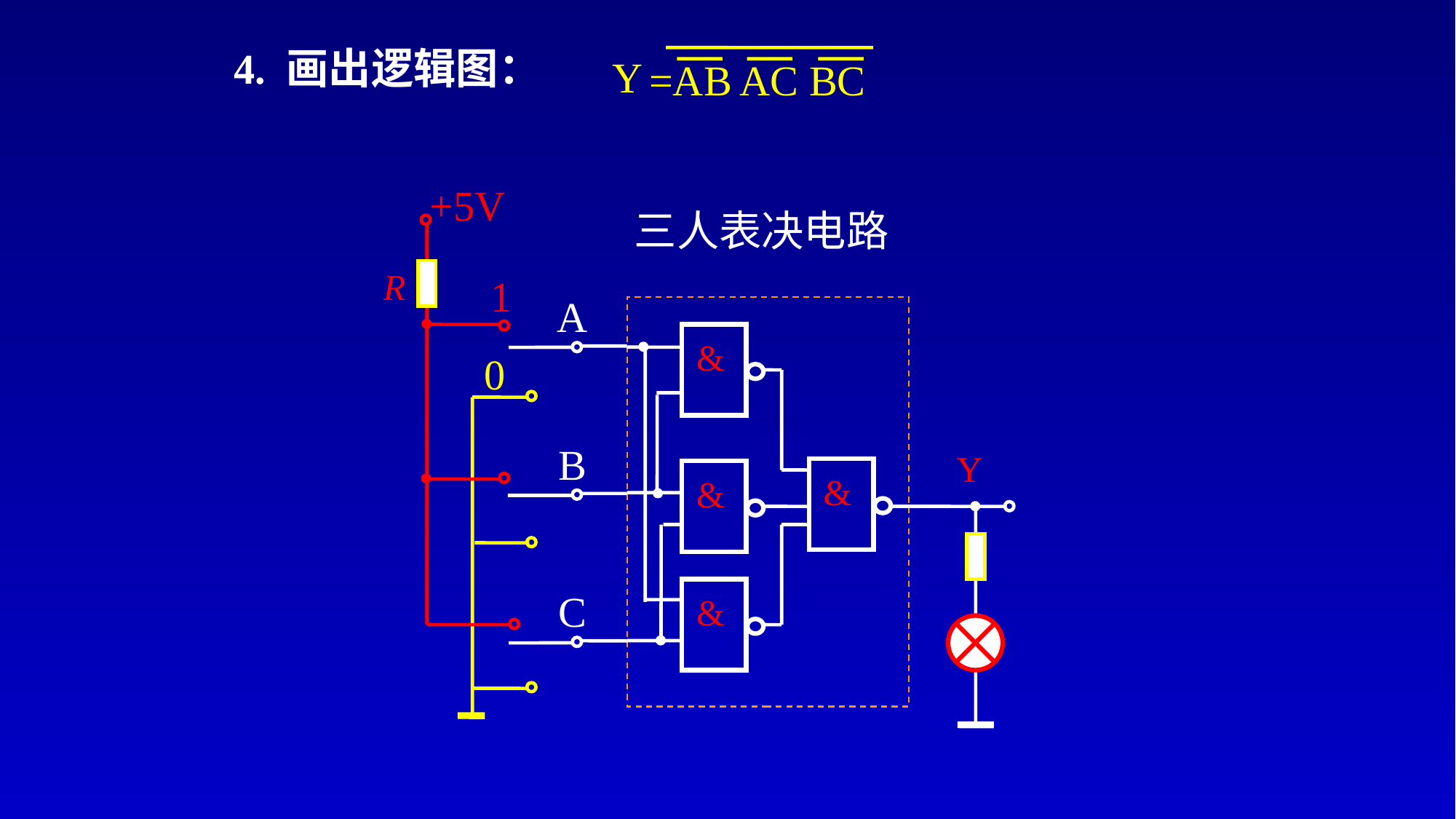

# 4. 画出逻辑图：
Y
=AB AC BC

+5V
三人表决电路

R

1
A

&
0

B
Y

&
&

C

&